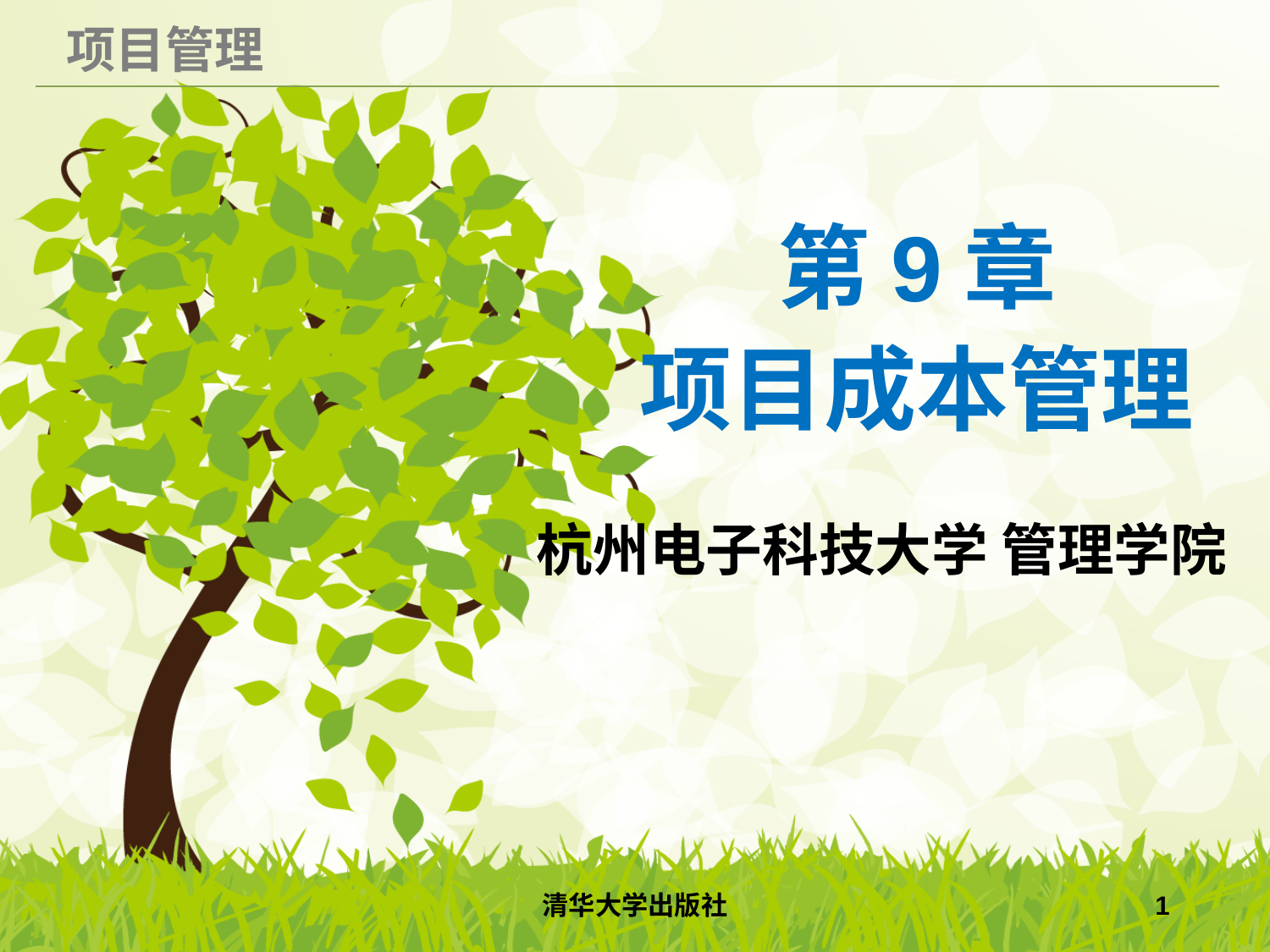

# 第9章 项目成本管理
杭州电子科技大学 管理学院
清华大学出版社
1